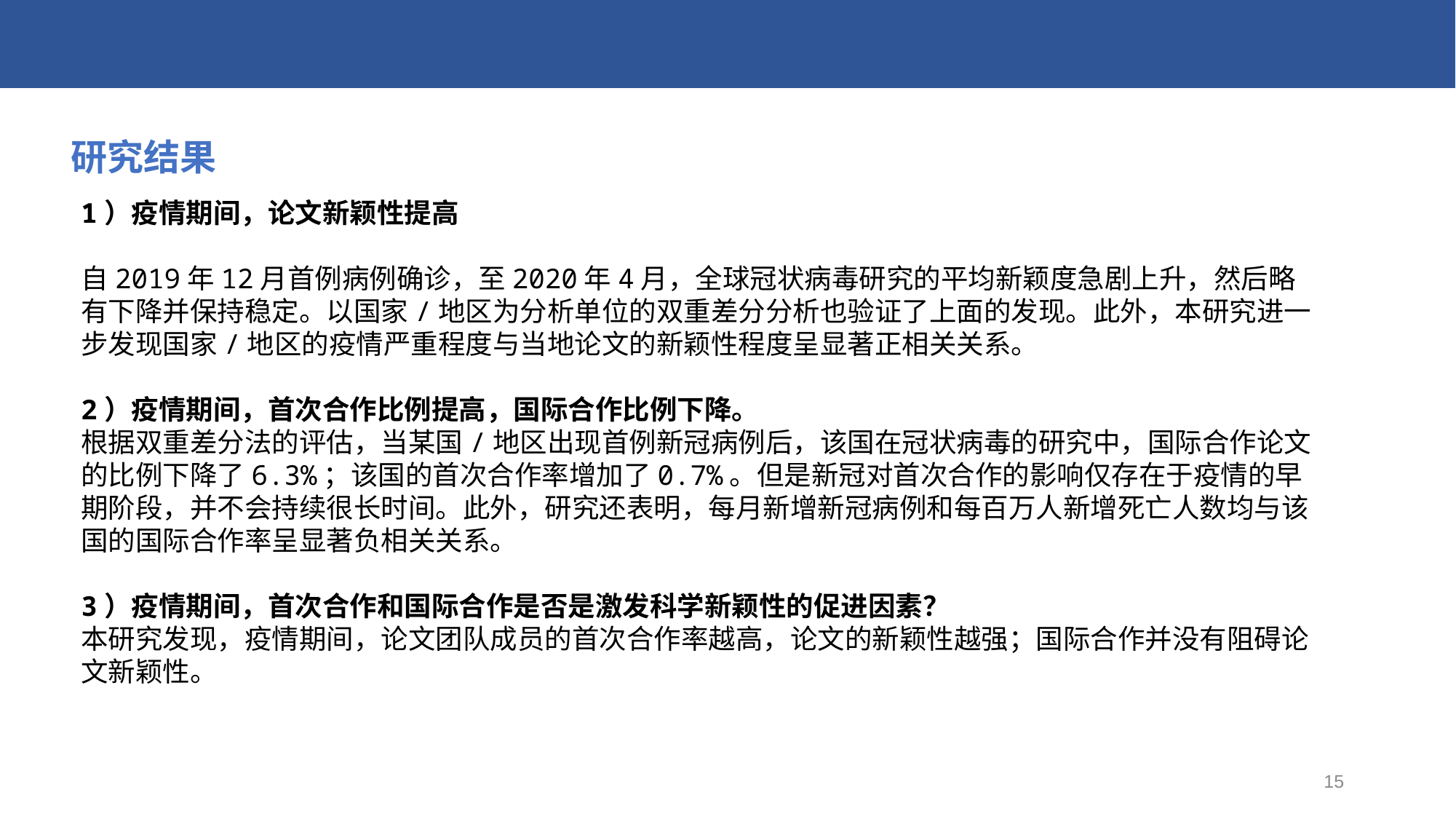

研究结果
1）疫情期间，论文新颖性提高

自2019年12月首例病例确诊，至2020年4月，全球冠状病毒研究的平均新颖度急剧上升，然后略有下降并保持稳定。以国家/地区为分析单位的双重差分分析也验证了上面的发现。此外，本研究进一步发现国家/地区的疫情严重程度与当地论文的新颖性程度呈显著正相关关系。

2）疫情期间，首次合作比例提高，国际合作比例下降。
根据双重差分法的评估，当某国/地区出现首例新冠病例后，该国在冠状病毒的研究中，国际合作论文的比例下降了6.3%；该国的首次合作率增加了0.7%。但是新冠对首次合作的影响仅存在于疫情的早期阶段，并不会持续很长时间。此外，研究还表明，每月新增新冠病例和每百万人新增死亡人数均与该国的国际合作率呈显著负相关关系。

3）疫情期间，首次合作和国际合作是否是激发科学新颖性的促进因素？
本研究发现，疫情期间，论文团队成员的首次合作率越高，论文的新颖性越强；国际合作并没有阻碍论文新颖性。
15